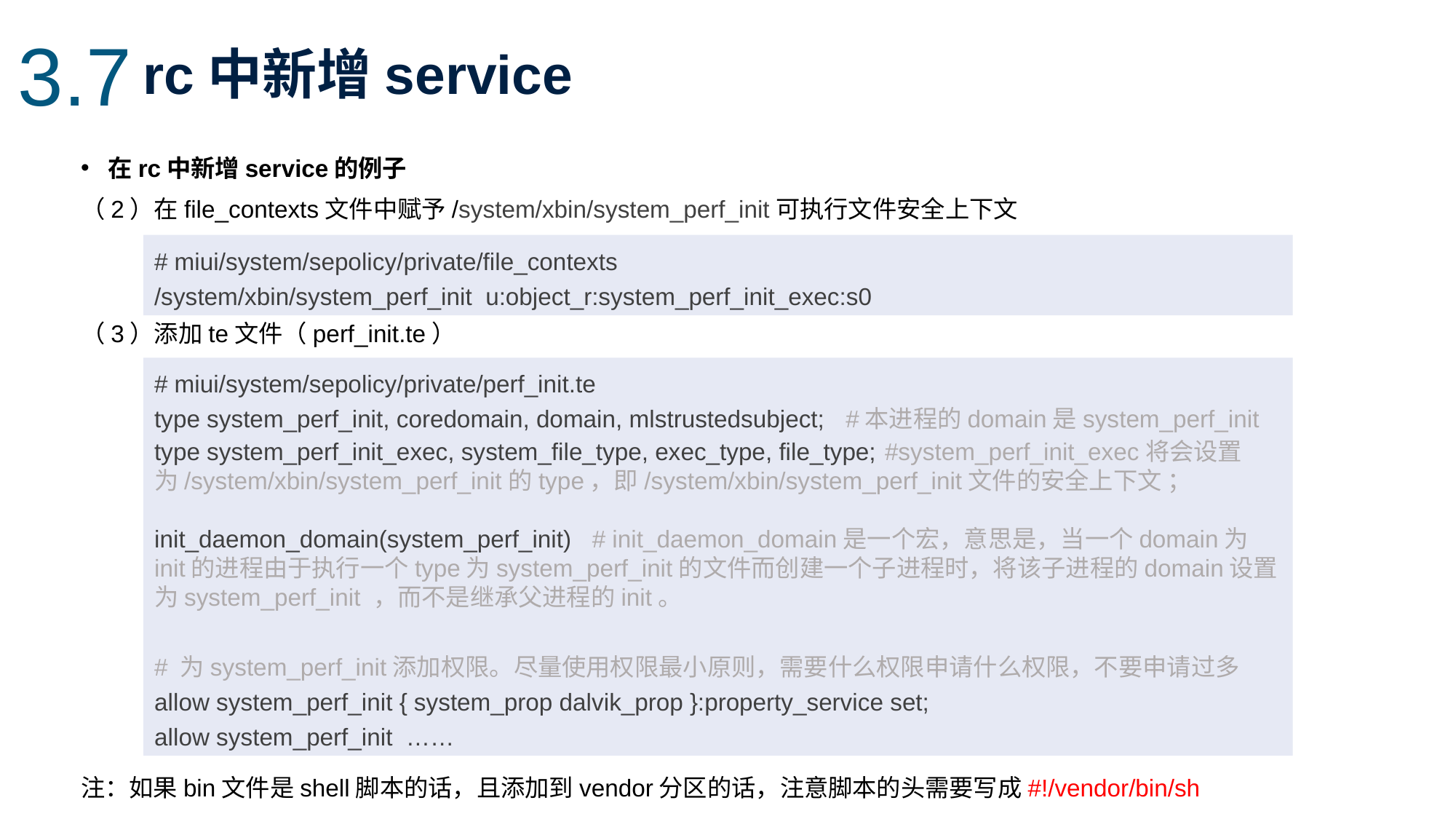

3.7
rc中新增service
在rc中新增service的例子
（2）在file_contexts文件中赋予/system/xbin/system_perf_init可执行文件安全上下文

（3）添加te文件（perf_init.te）

注：如果bin文件是shell脚本的话，且添加到vendor分区的话，注意脚本的头需要写成#!/vendor/bin/sh

# miui/system/sepolicy/private/file_contexts
/system/xbin/system_perf_init  u:object_r:system_perf_init_exec:s0
# miui/system/sepolicy/private/perf_init.te
type system_perf_init, coredomain, domain, mlstrustedsubject;   #本进程的domain是system_perf_init
type system_perf_init_exec, system_file_type, exec_type, file_type; #system_perf_init_exec将会设置
为/system/xbin/system_perf_init的type，即/system/xbin/system_perf_init文件的安全上下文 ；

init_daemon_domain(system_perf_init)   # init_daemon_domain是一个宏，意思是，当一个domain为init的进程由于执行一个type为system_perf_init的文件而创建一个子进程时，将该子进程的domain设置
为system_perf_init ，而不是继承父进程的init。

# 为system_perf_init添加权限。尽量使用权限最小原则，需要什么权限申请什么权限，不要申请过多
allow system_perf_init { system_prop dalvik_prop }:property_service set;
allow system_perf_init  ……